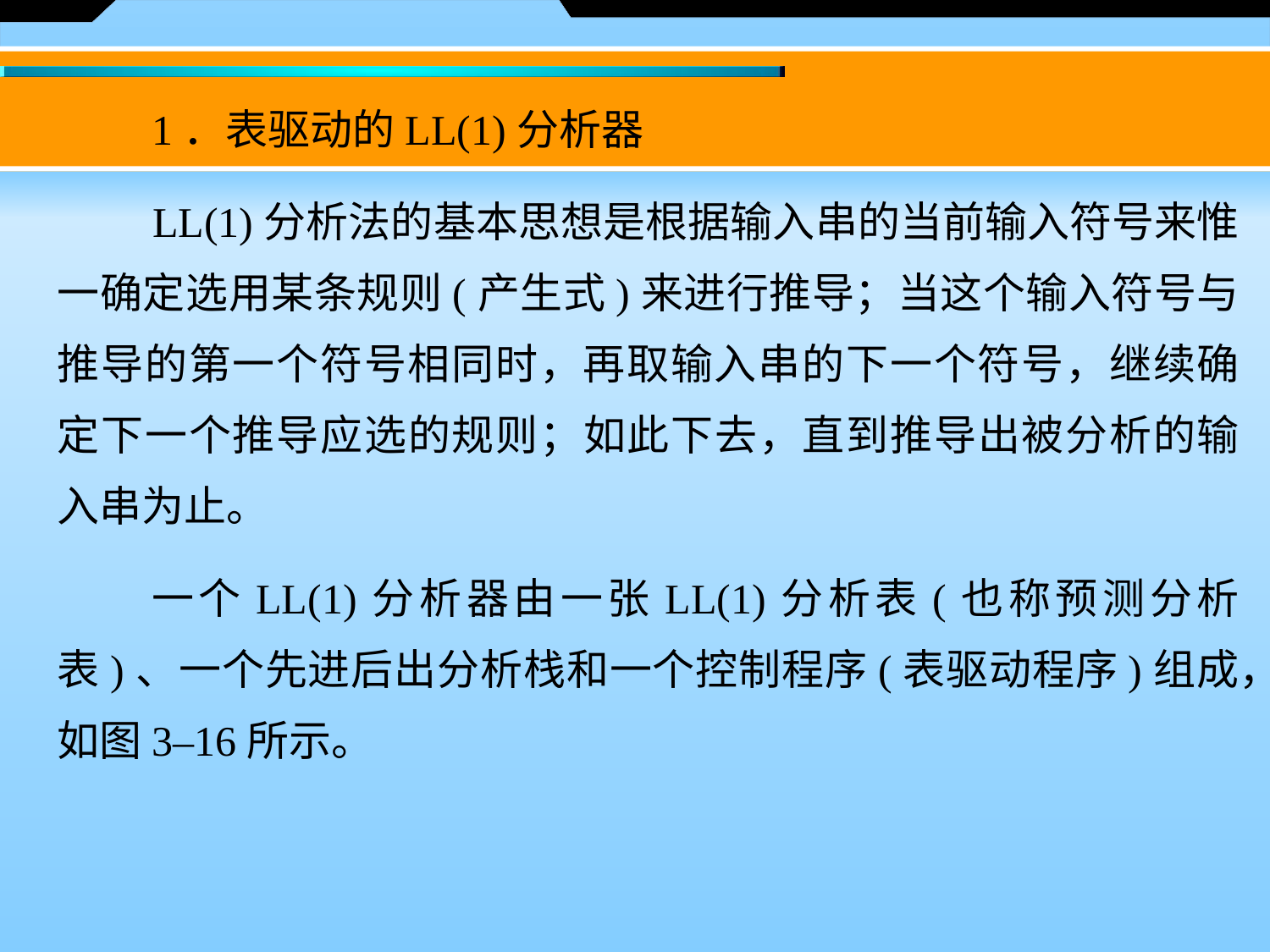

1．表驱动的LL(1)分析器
　　LL(1)分析法的基本思想是根据输入串的当前输入符号来惟一确定选用某条规则(产生式)来进行推导；当这个输入符号与推导的第一个符号相同时，再取输入串的下一个符号，继续确定下一个推导应选的规则；如此下去，直到推导出被分析的输入串为止。
　　一个LL(1)分析器由一张LL(1)分析表(也称预测分析表)、一个先进后出分析栈和一个控制程序(表驱动程序)组成，如图3–16所示。